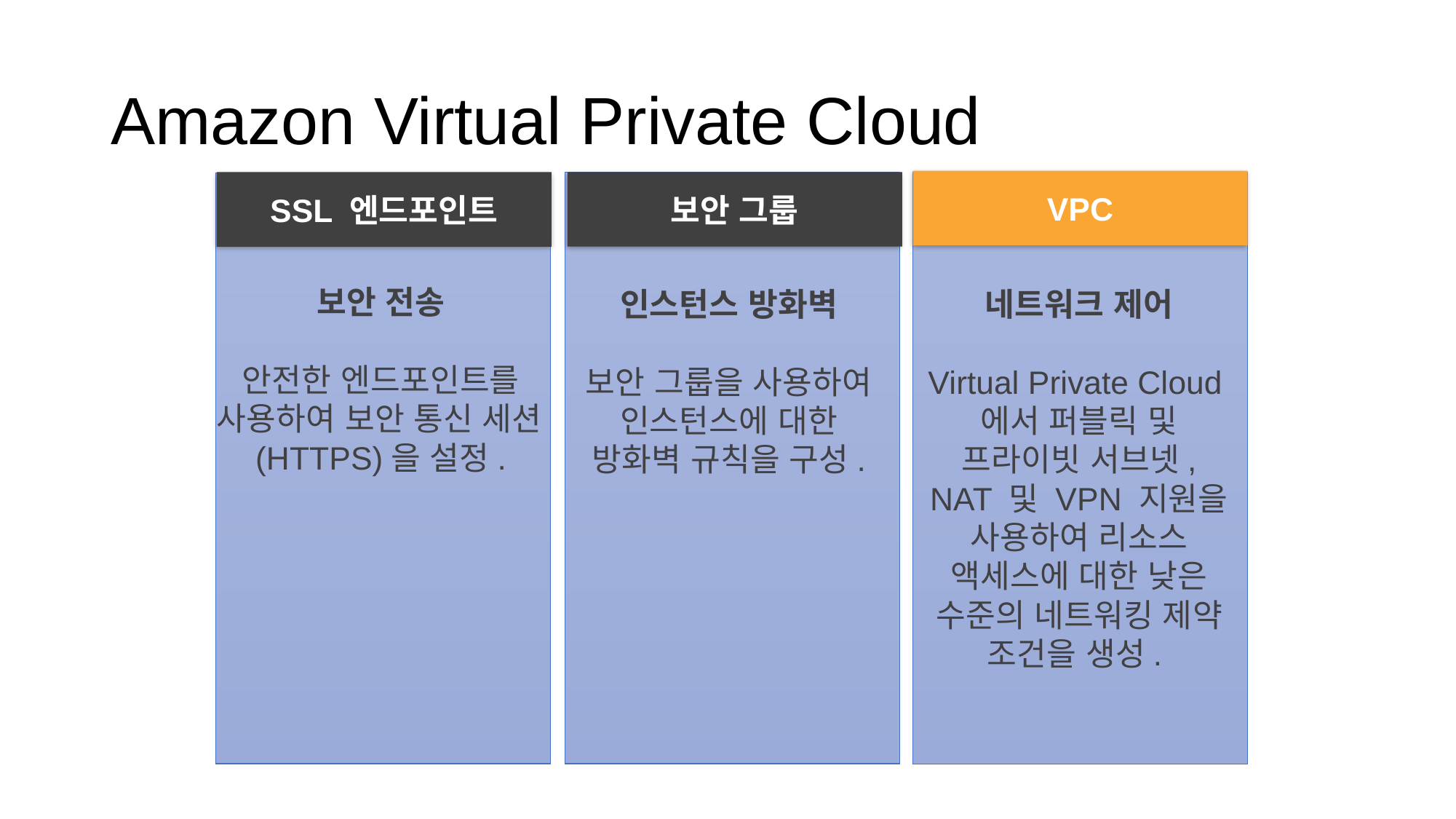

# Amazon Virtual Private Cloud
VPC
SSL 엔드포인트
보안 그룹

보안 전송

안전한 엔드포인트를 사용하여 보안 통신 세션(HTTPS)을 설정.

인스턴스 방화벽

보안 그룹을 사용하여 인스턴스에 대한 방화벽 규칙을 구성.

네트워크 제어

Virtual Private Cloud에서 퍼블릭 및 프라이빗 서브넷, NAT 및 VPN 지원을 사용하여 리소스 액세스에 대한 낮은 수준의 네트워킹 제약 조건을 생성.